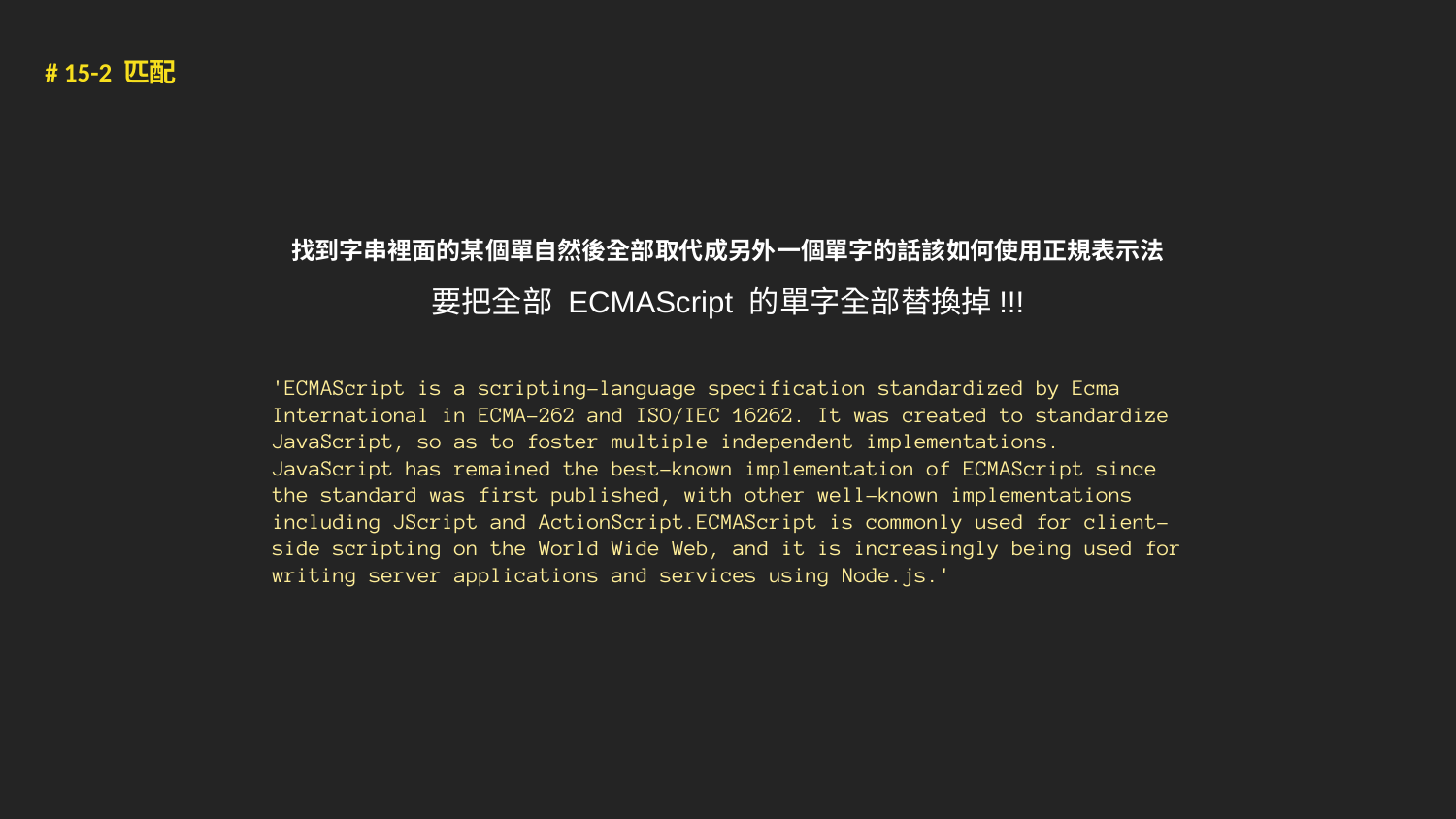

# 15-2 匹配
找到字串裡面的某個單自然後全部取代成另外一個單字的話該如何使用正規表示法
要把全部 ECMAScript 的單字全部替換掉!!!
'ECMAScript is a scripting-language specification standardized by Ecma International in ECMA-262 and ISO/IEC 16262. It was created to standardize JavaScript, so as to foster multiple independent implementations. JavaScript has remained the best-known implementation of ECMAScript since the standard was first published, with other well-known implementations including JScript and ActionScript.ECMAScript is commonly used for client-side scripting on the World Wide Web, and it is increasingly being used for writing server applications and services using Node.js.'